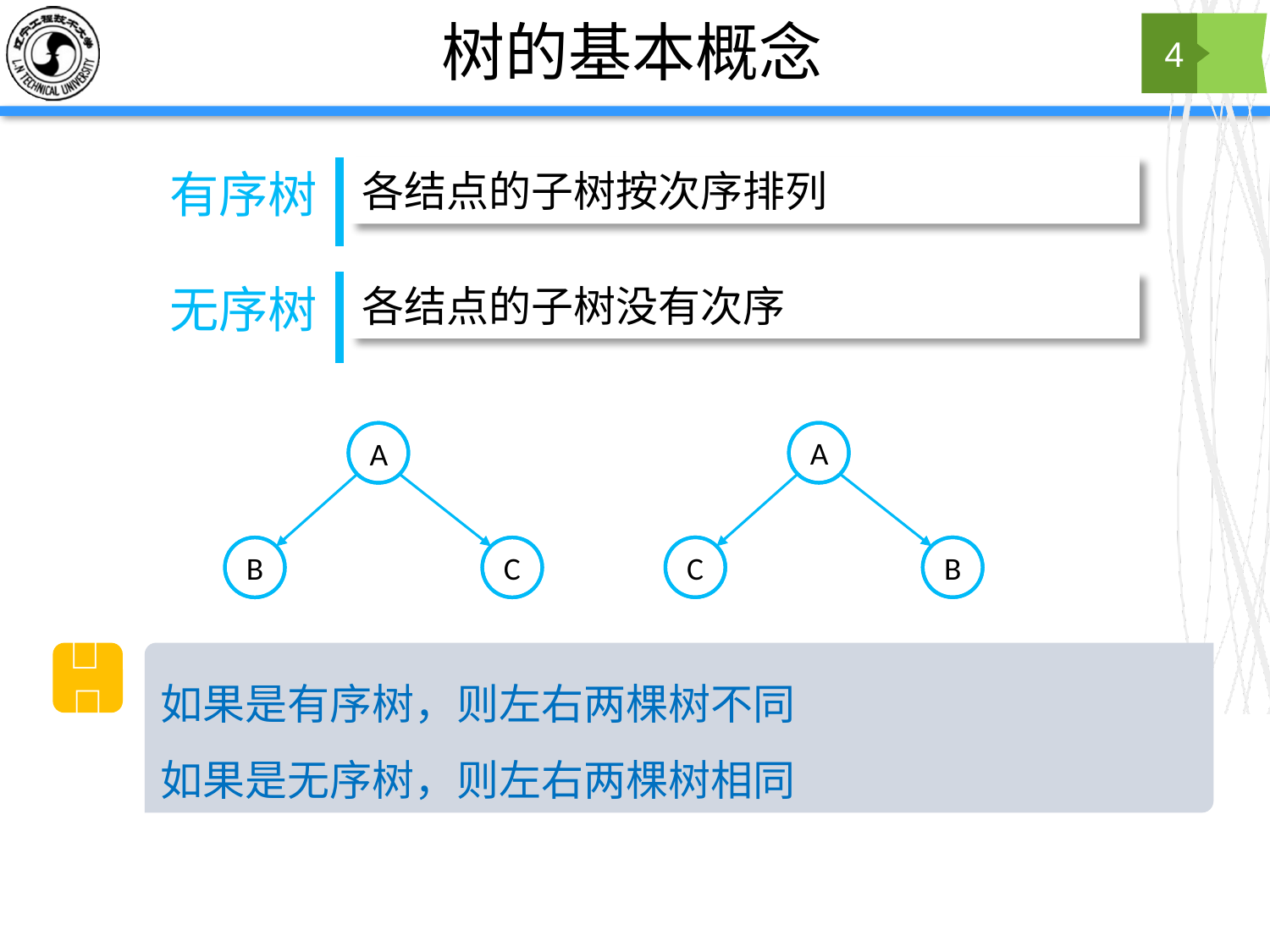

# 树的基本概念
4

各结点的子树按次序排列
有序树
各结点的子树没有次序
无序树
A
A
C
B
B
C
💭
如果是有序树，则左右两棵树不同
如果是无序树，则左右两棵树相同